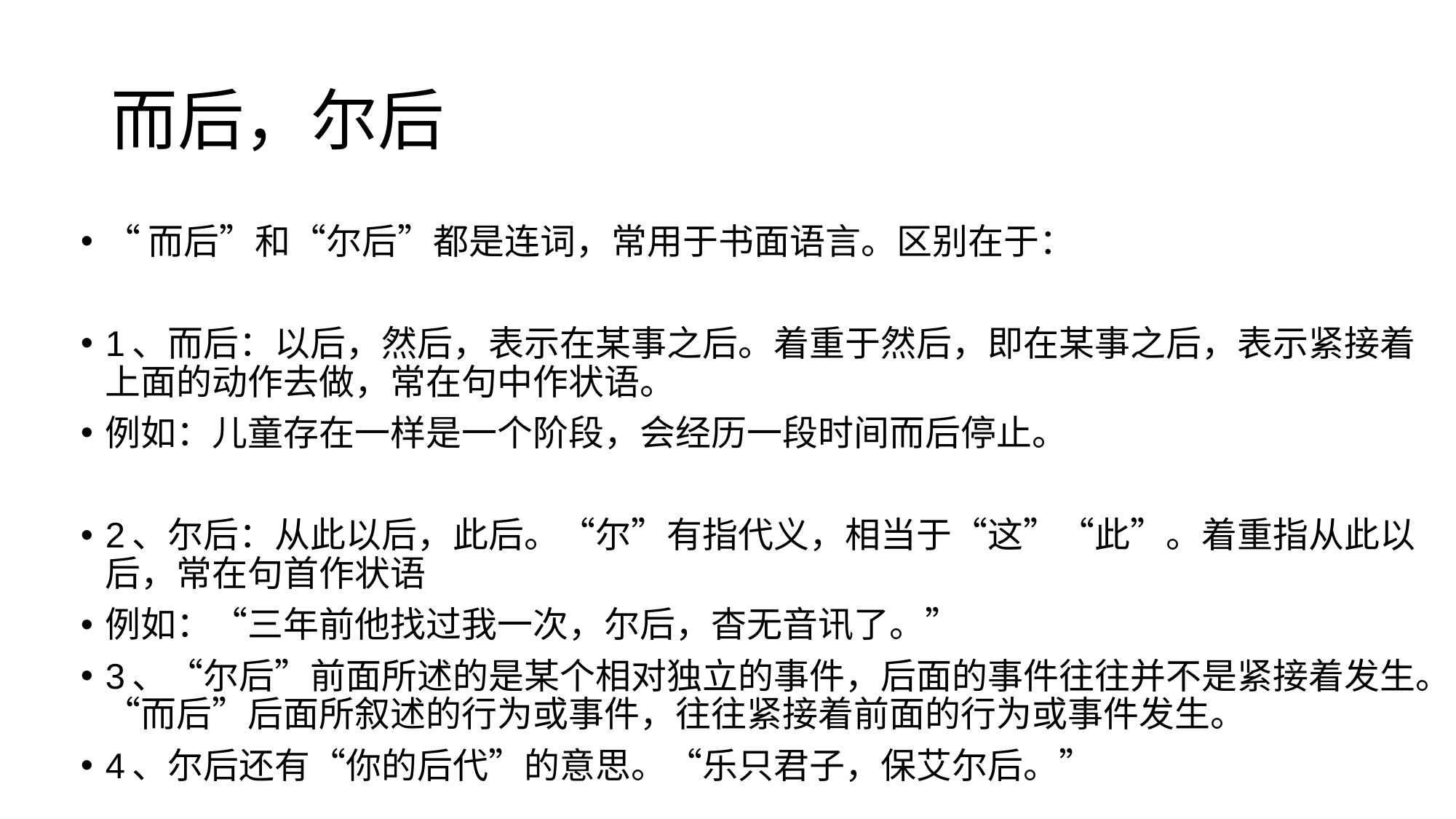

# 而后，尔后
“而后”和“尔后”都是连词，常用于书面语言。区别在于：

1、而后：以后，然后，表示在某事之后。着重于然后，即在某事之后，表示紧接着上面的动作去做，常在句中作状语。
例如：儿童存在一样是一个阶段，会经历一段时间而后停止。

2、尔后：从此以后，此后。“尔”有指代义，相当于“这”“此”。着重指从此以后，常在句首作状语
例如：“三年前他找过我一次，尔后，杳无音讯了。”
3、“尔后”前面所述的是某个相对独立的事件，后面的事件往往并不是紧接着发生。“而后”后面所叙述的行为或事件，往往紧接着前面的行为或事件发生。
4、尔后还有“你的后代”的意思。“乐只君子，保艾尔后。”